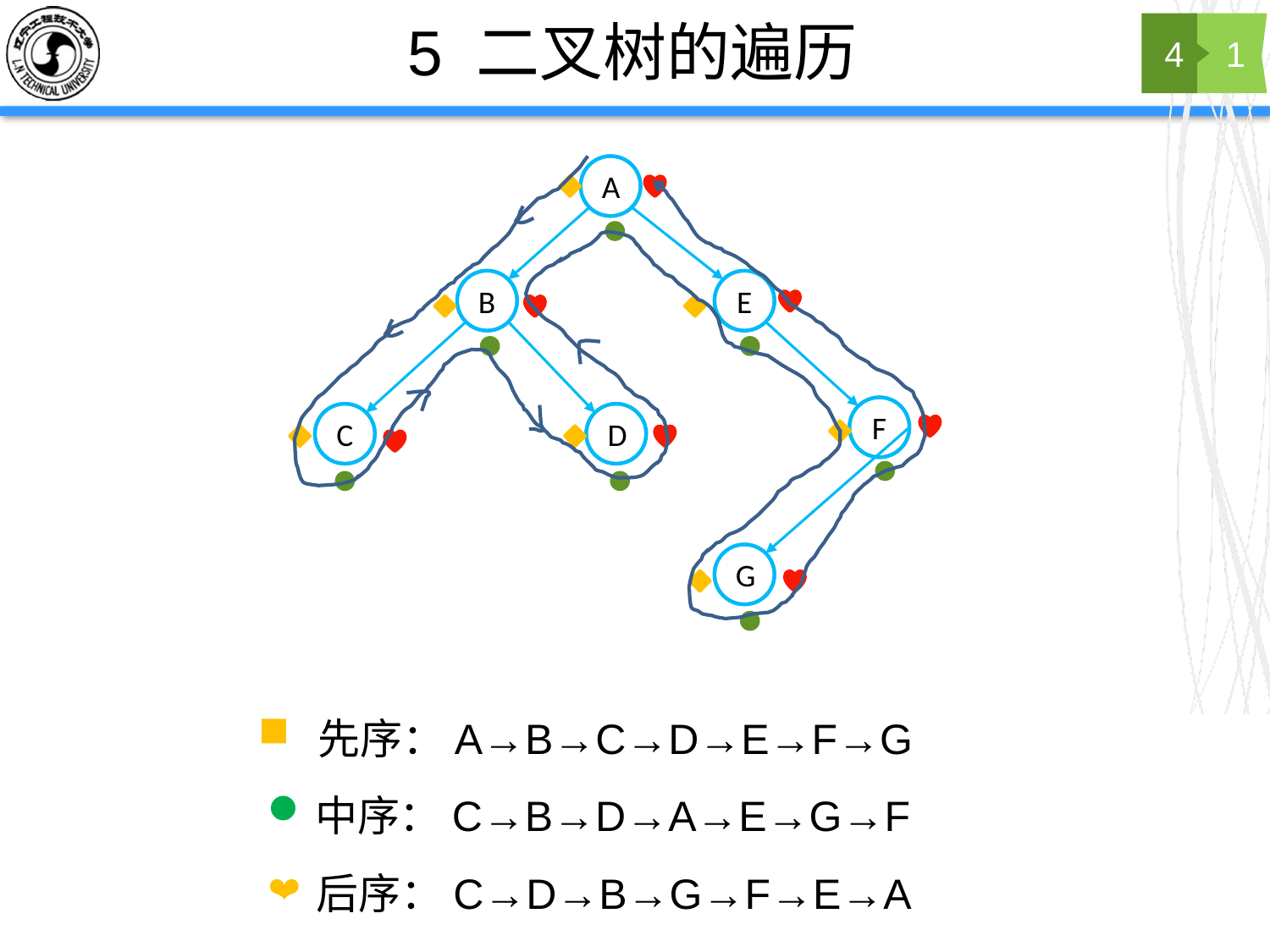

# 5 二叉树的遍历
4
1

A

B
E

F
D
C

G

 先序：A→B→C→D→E→F→G
中序：C→B→D→A→E→G→F
后序：C→D→B→G→F→E→A